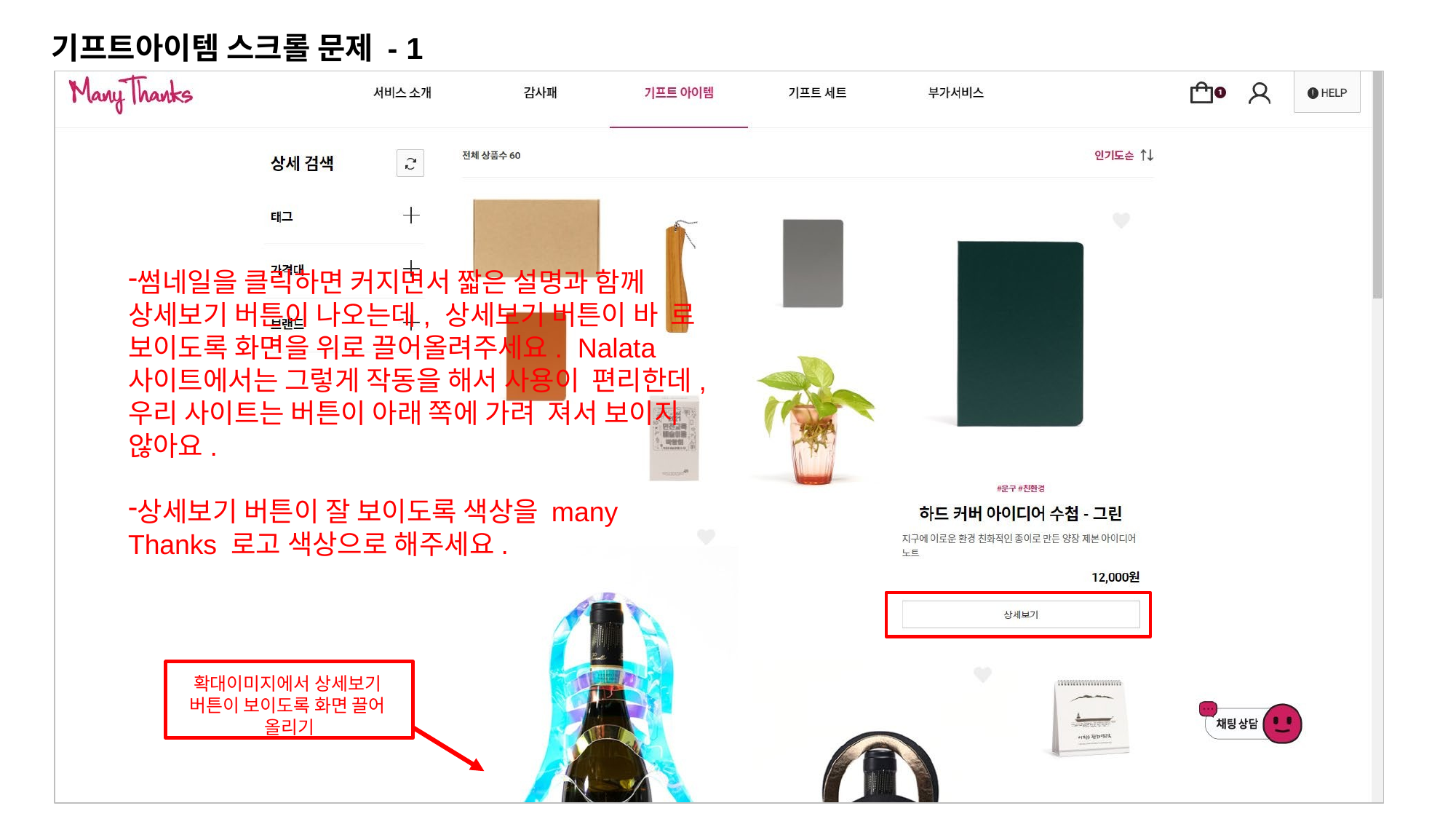

# 기프트아이템 스크롤 문제 - 1

썸네일을 클릭하면 커지면서 짧은 설명과 함께  상세보기 버튼이 나오는데, 상세보기 버튼이 바  로 보이도록 화면을 위로 끌어올려주세요.  Nalata 사이트에서는 그렇게 작동을 해서 사용이  편리한데, 우리 사이트는 버튼이 아래 쪽에 가려  져서 보이지 않아요.
상세보기 버튼이 잘 보이도록 색상을 many  Thanks 로고 색상으로 해주세요.

확대이미지에서 상세보기  버튼이 보이도록 화면 끌어  올리기